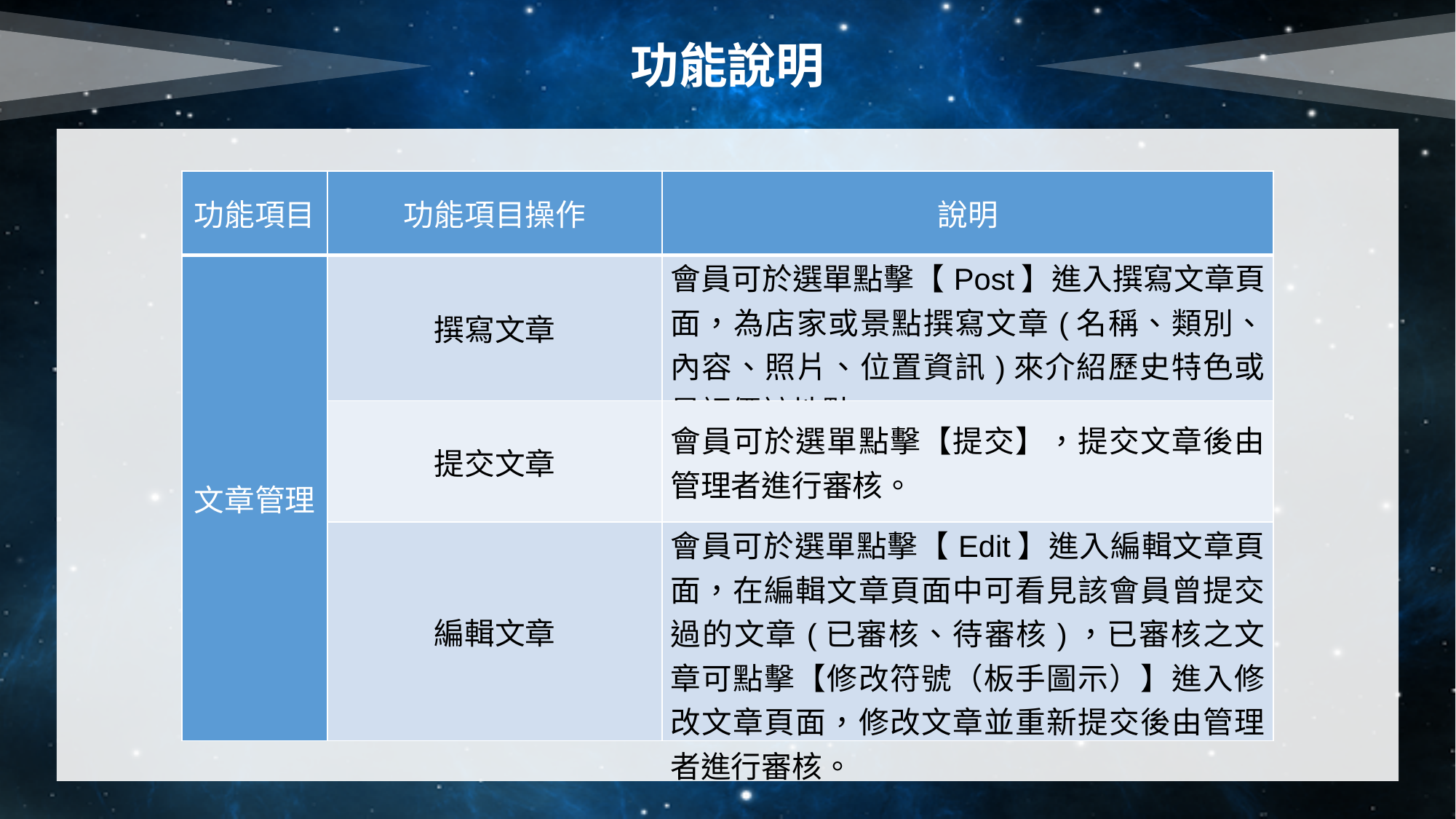

功能說明

| 功能項目 | 功能項目操作 | 說明 |
| --- | --- | --- |
| 文章管理 | 撰寫文章 | 會員可於選單點擊【Post】進入撰寫文章頁面，為店家或景點撰寫文章(名稱、類別、內容、照片、位置資訊)來介紹歷史特色或是評價該地點。 |
|  | 提交文章 | 會員可於選單點擊【提交】，提交文章後由管理者進行審核。 |
|  | 編輯文章 | 會員可於選單點擊【Edit】進入編輯文章頁面，在編輯文章頁面中可看見該會員曾提交過的文章(已審核、待審核)，已審核之文章可點擊【修改符號（板手圖示）】進入修改文章頁面，修改文章並重新提交後由管理者進行審核。 |